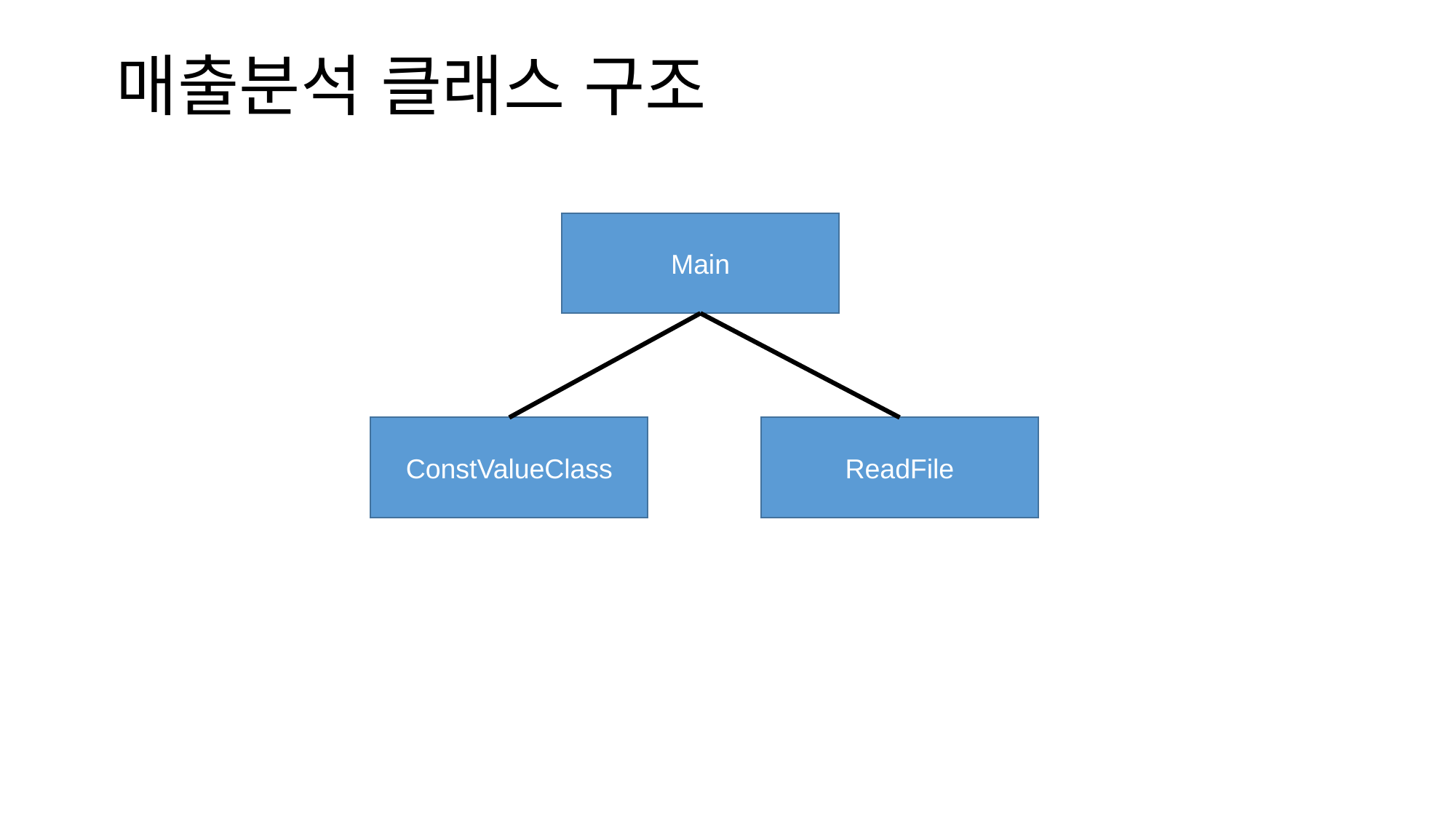

# 매출분석 클래스 구조
Main
ConstValueClass
ReadFile